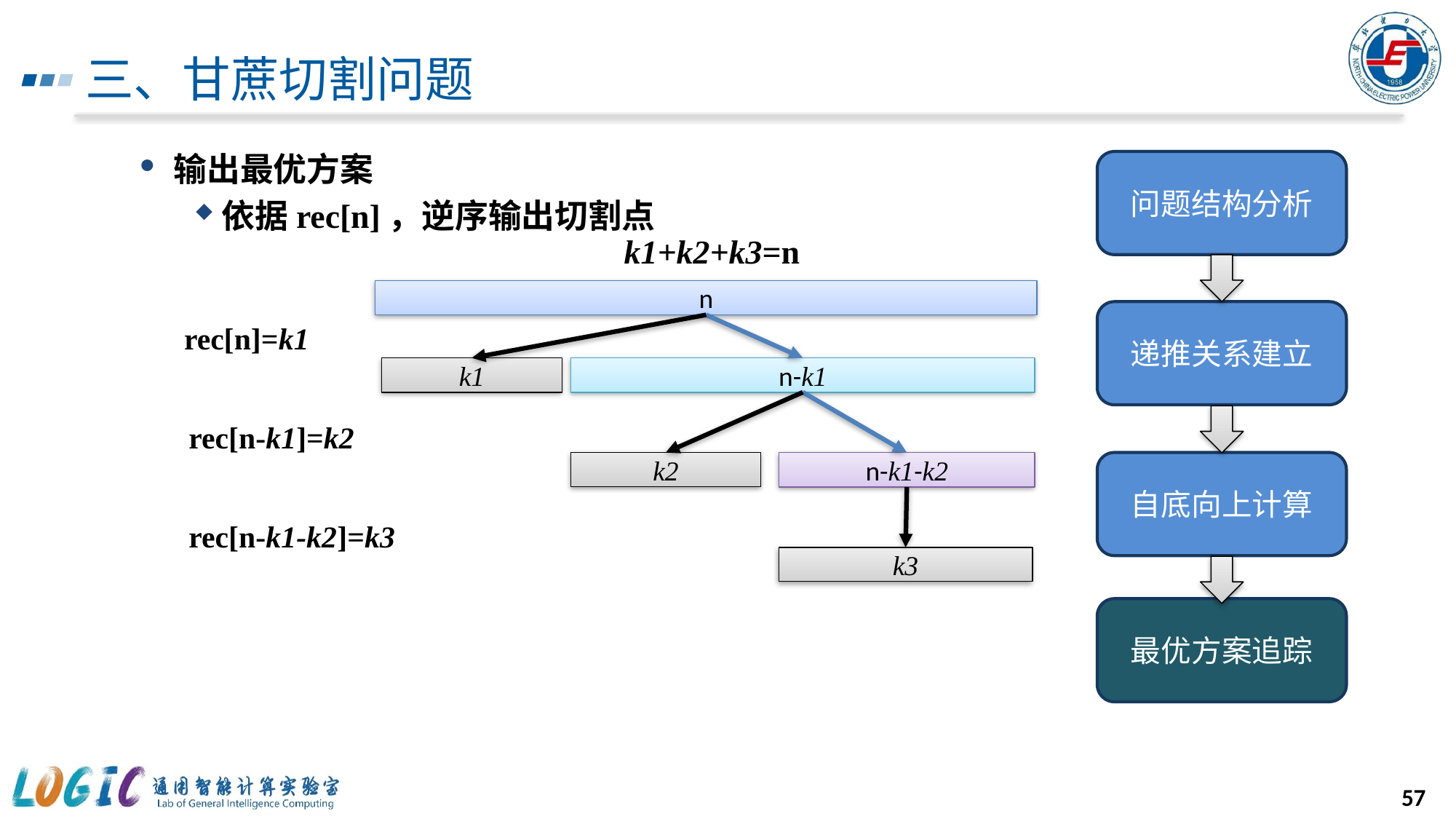

# 三、甘蔗切割问题
输出最优方案
依据rec[n]，逆序输出切割点
问题结构分析
k1+k2+k3=n

n
递推关系建立
rec[n]=k1
k1
n-k1

rec[n-k1]=k2
k2
自底向上计算
n-k1-k2
rec[n-k1-k2]=k3
k3

最优方案追踪
57